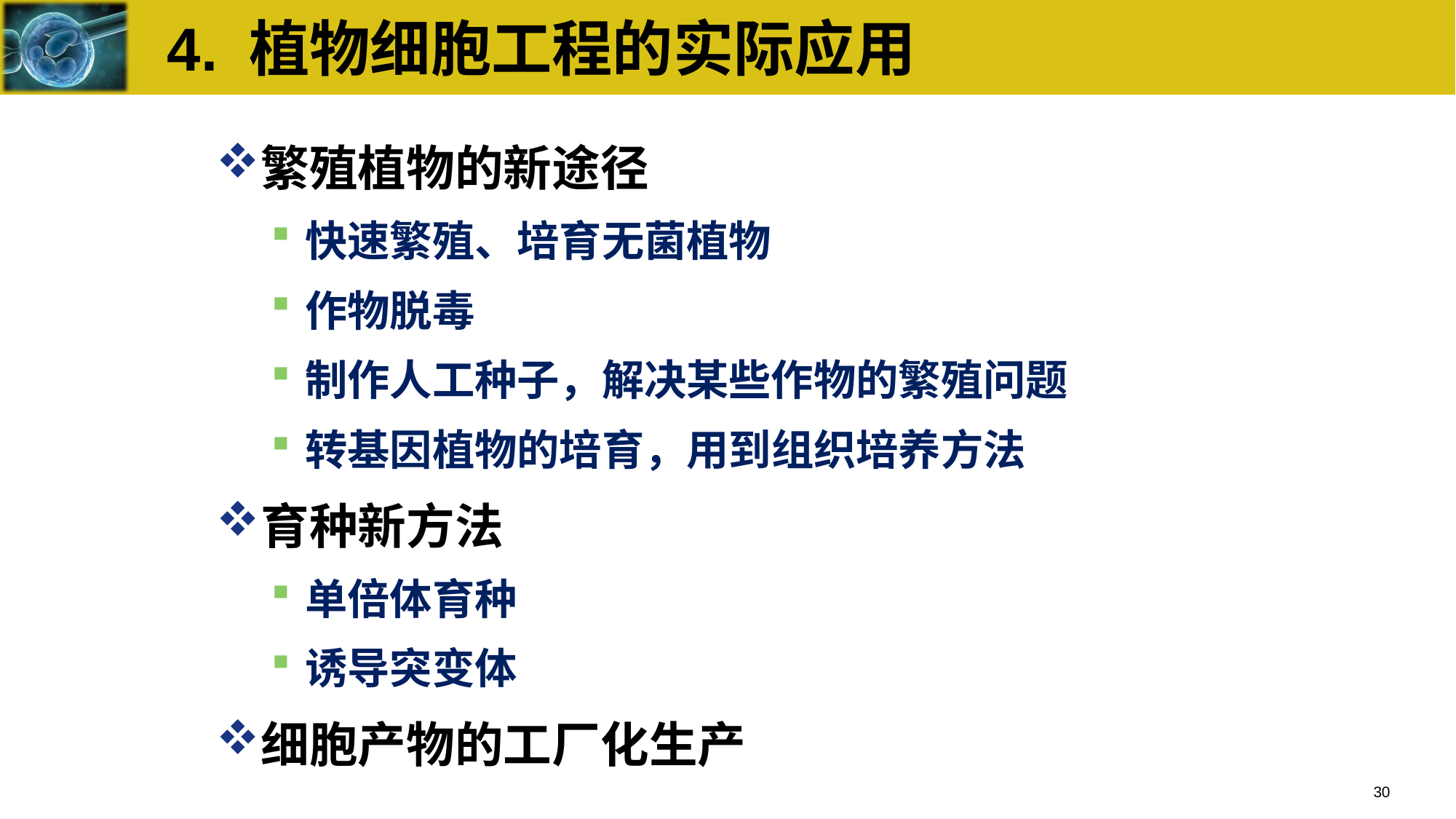

# 4. 植物细胞工程的实际应用
繁殖植物的新途径
快速繁殖、培育无菌植物
作物脱毒
制作人工种子，解决某些作物的繁殖问题
转基因植物的培育，用到组织培养方法
育种新方法
单倍体育种
诱导突变体
细胞产物的工厂化生产
30